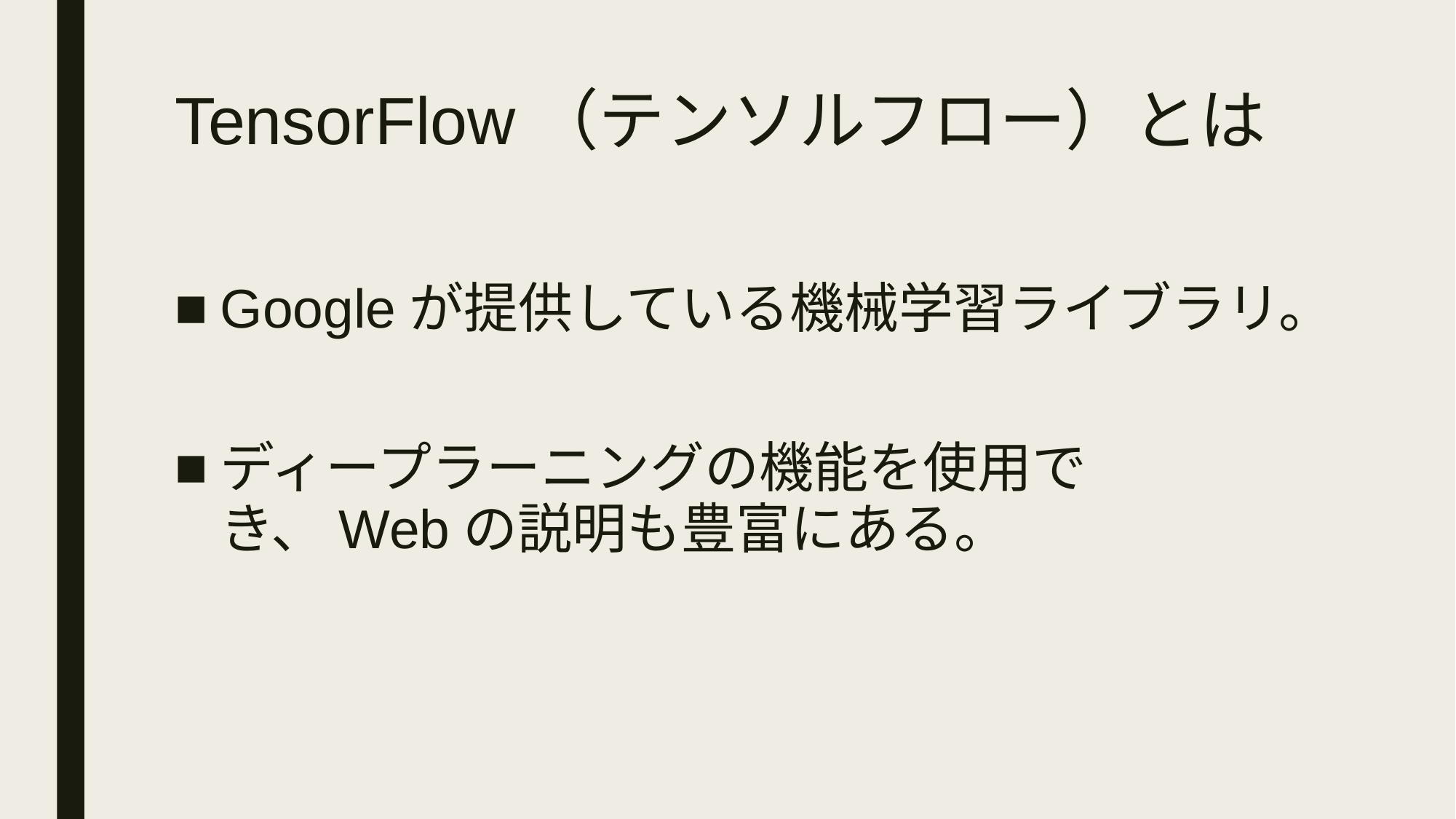

# TensorFlow（テンソルフロー）とは
Googleが提供している機械学習ライブラリ。

ディープラーニングの機能を使用でき、Webの説明も豊富にある。